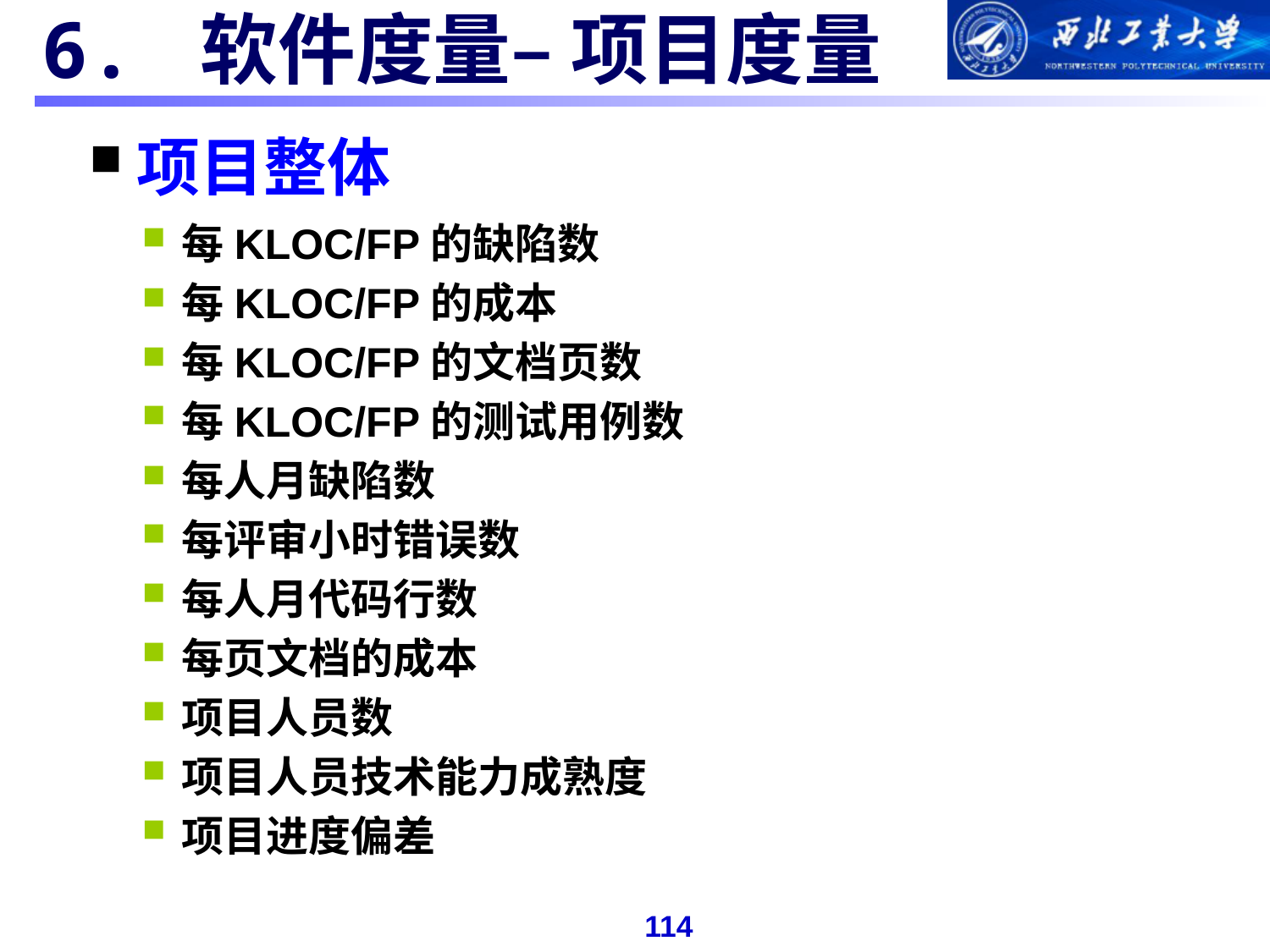

#
6. 软件度量– 项目度量
项目整体
每KLOC/FP的缺陷数
每KLOC/FP的成本
每KLOC/FP的文档页数
每KLOC/FP的测试用例数
每人月缺陷数
每评审小时错误数
每人月代码行数
每页文档的成本
项目人员数
项目人员技术能力成熟度
项目进度偏差